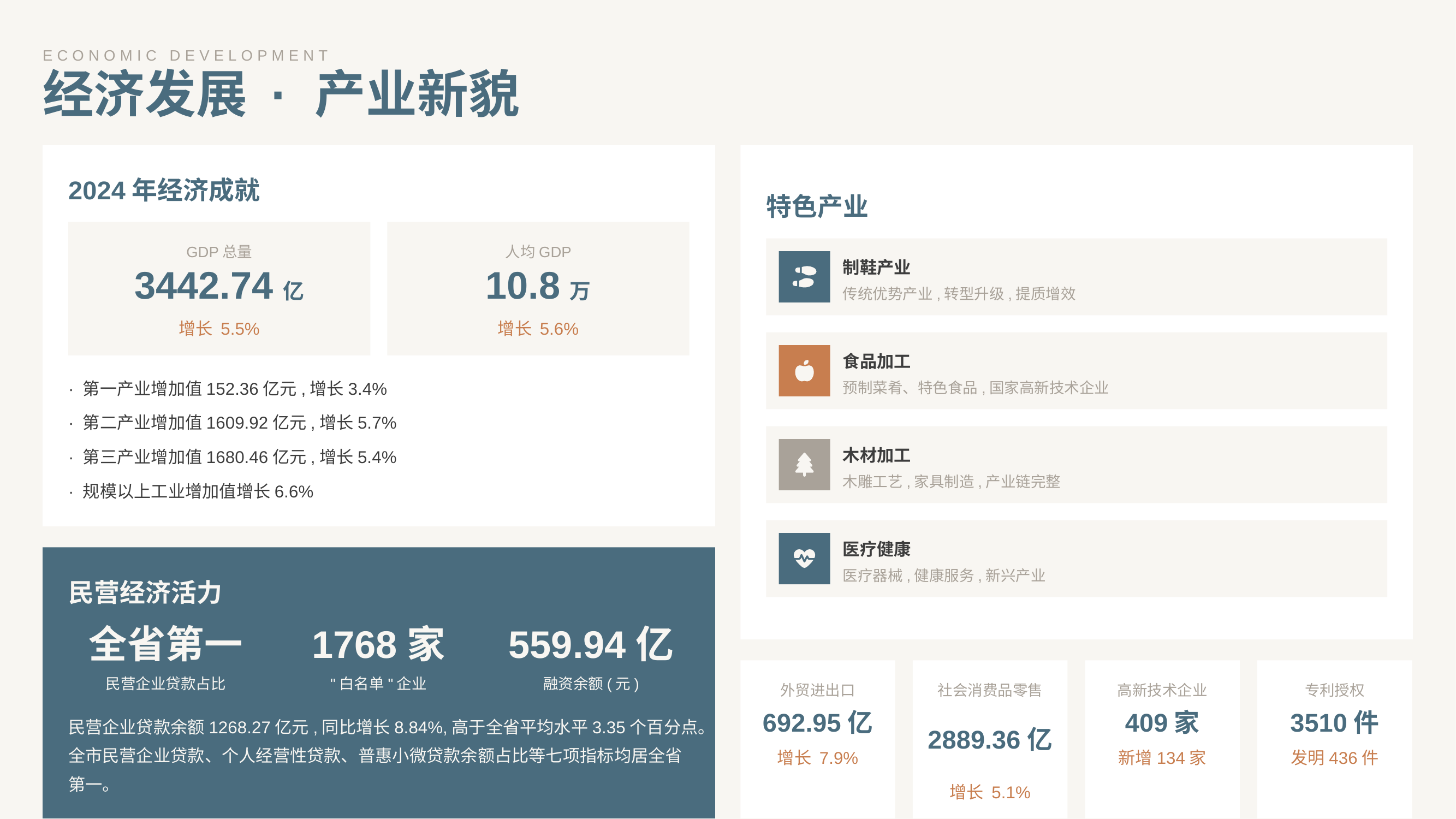

ECONOMIC DEVELOPMENT
经济发展 · 产业新貌

2024年经济成就
特色产业

GDP总量
人均GDP

制鞋产业
3442.74亿
10.8万

传统优势产业,转型升级,提质增效
增长 5.5%
增长 5.6%

食品加工

· 第一产业增加值152.36亿元,增长3.4%
预制菜肴、特色食品,国家高新技术企业
· 第二产业增加值1609.92亿元,增长5.7%

木材加工
· 第三产业增加值1680.46亿元,增长5.4%

木雕工艺,家具制造,产业链完整
· 规模以上工业增加值增长6.6%

医疗健康

医疗器械,健康服务,新兴产业
民营经济活力
全省第一
1768家
559.94亿

民营企业贷款占比
"白名单"企业
融资余额(元)
外贸进出口
社会消费品零售
高新技术企业
专利授权
692.95亿
2889.36亿
409家
3510件
民营企业贷款余额1268.27亿元,同比增长8.84%,高于全省平均水平3.35个百分点。全市民营企业贷款、个人经营性贷款、普惠小微贷款余额占比等七项指标均居全省第一。
增长 7.9%
新增134家
发明436件
增长 5.1%